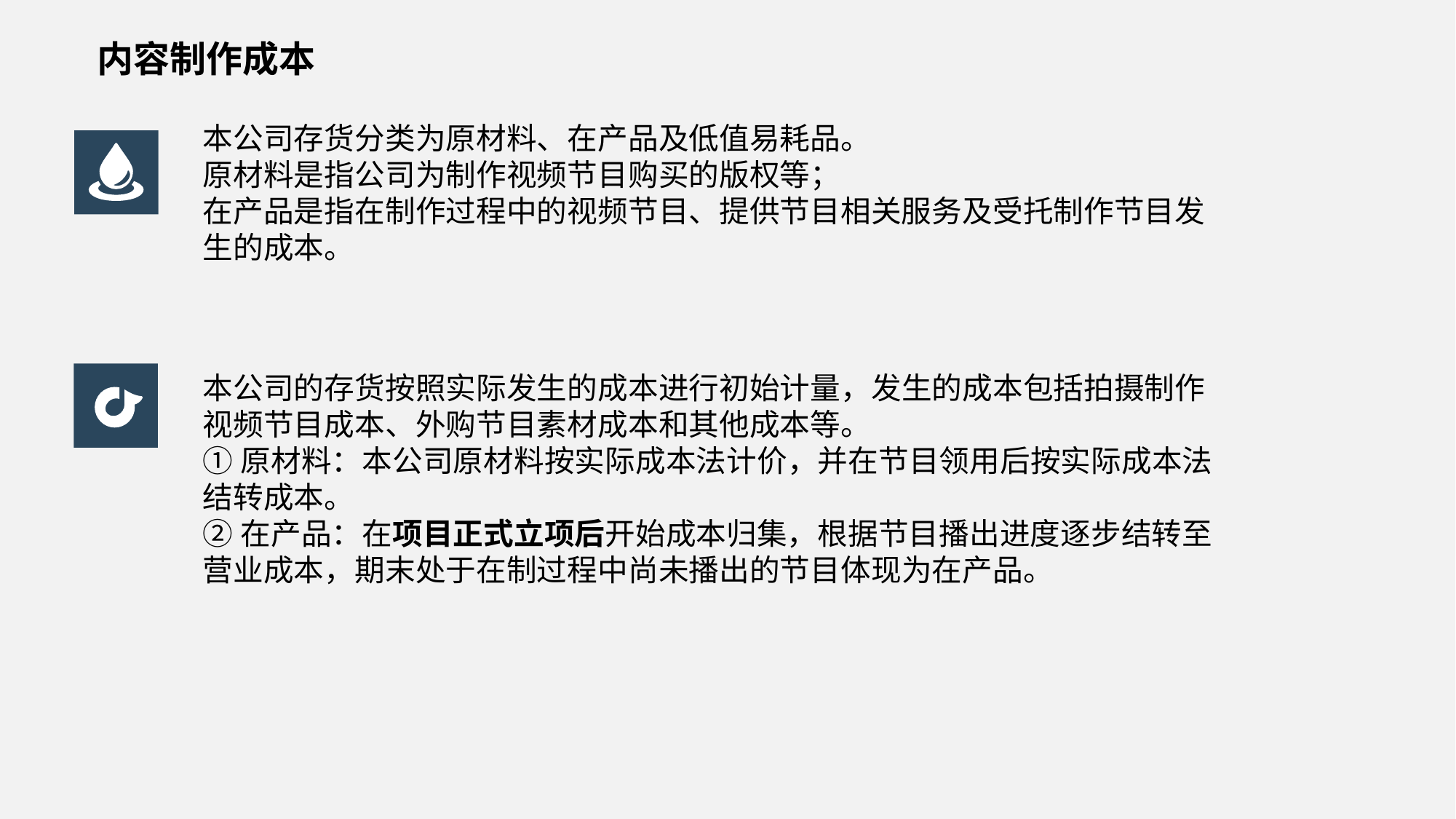

内容制作成本
本公司存货分类为原材料、在产品及低值易耗品。
原材料是指公司为制作视频节目购买的版权等；
在产品是指在制作过程中的视频节目、提供节目相关服务及受托制作节目发
生的成本。

本公司的存货按照实际发生的成本进行初始计量，发生的成本包括拍摄制作
视频节目成本、外购节目素材成本和其他成本等。
①原材料：本公司原材料按实际成本法计价，并在节目领用后按实际成本法
结转成本。
②在产品：在项目正式立项后开始成本归集，根据节目播出进度逐步结转至
营业成本，期末处于在制过程中尚未播出的节目体现为在产品。